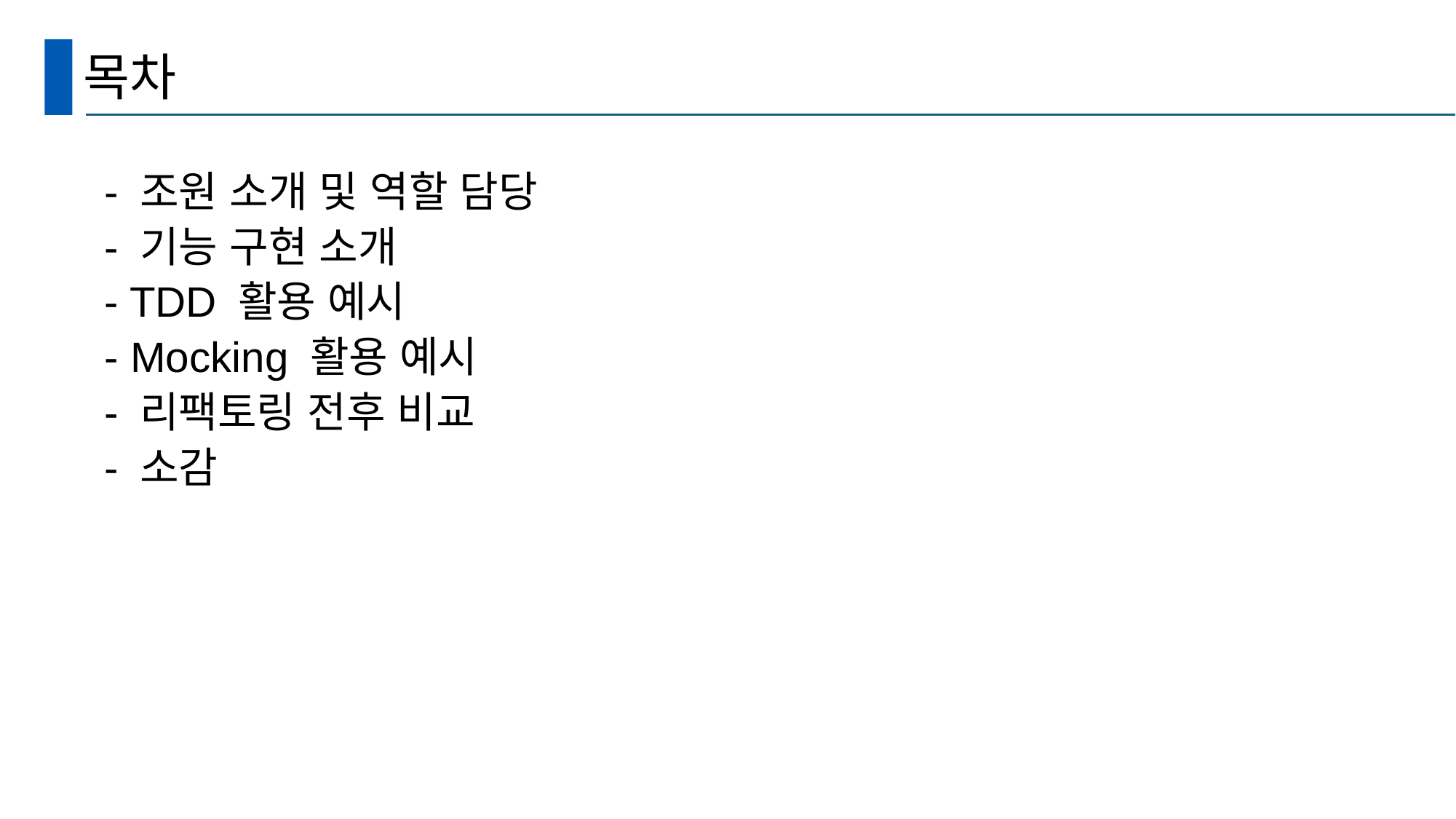

# 목차
- 조원 소개 및 역할 담당
- 기능 구현 소개
- TDD 활용 예시
- Mocking 활용 예시
- 리팩토링 전후 비교
- 소감